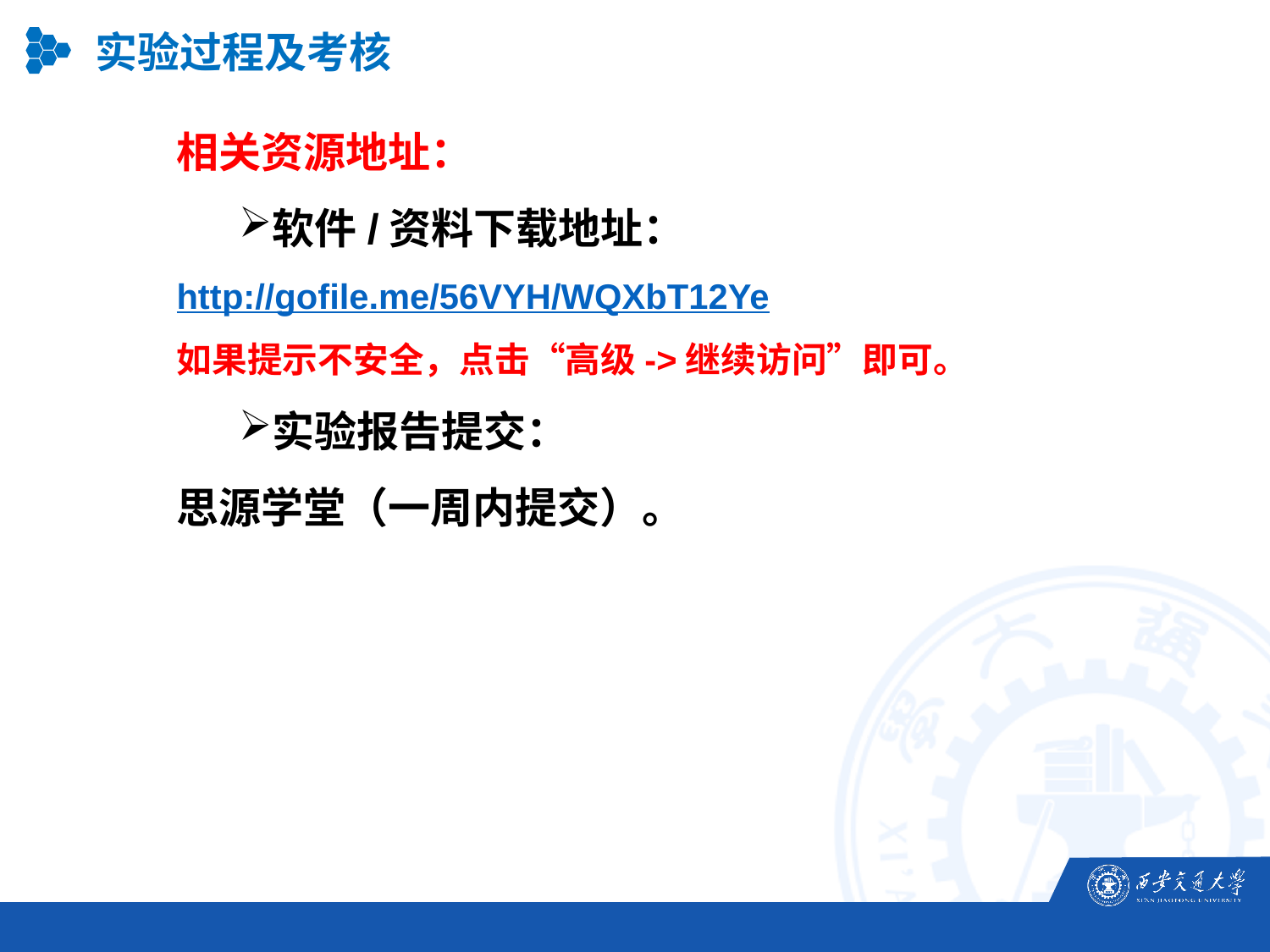

实验过程及考核
相关资源地址：
软件/资料下载地址：
http://gofile.me/56VYH/WQXbT12Ye
如果提示不安全，点击“高级->继续访问”即可。
实验报告提交：
思源学堂（一周内提交）。